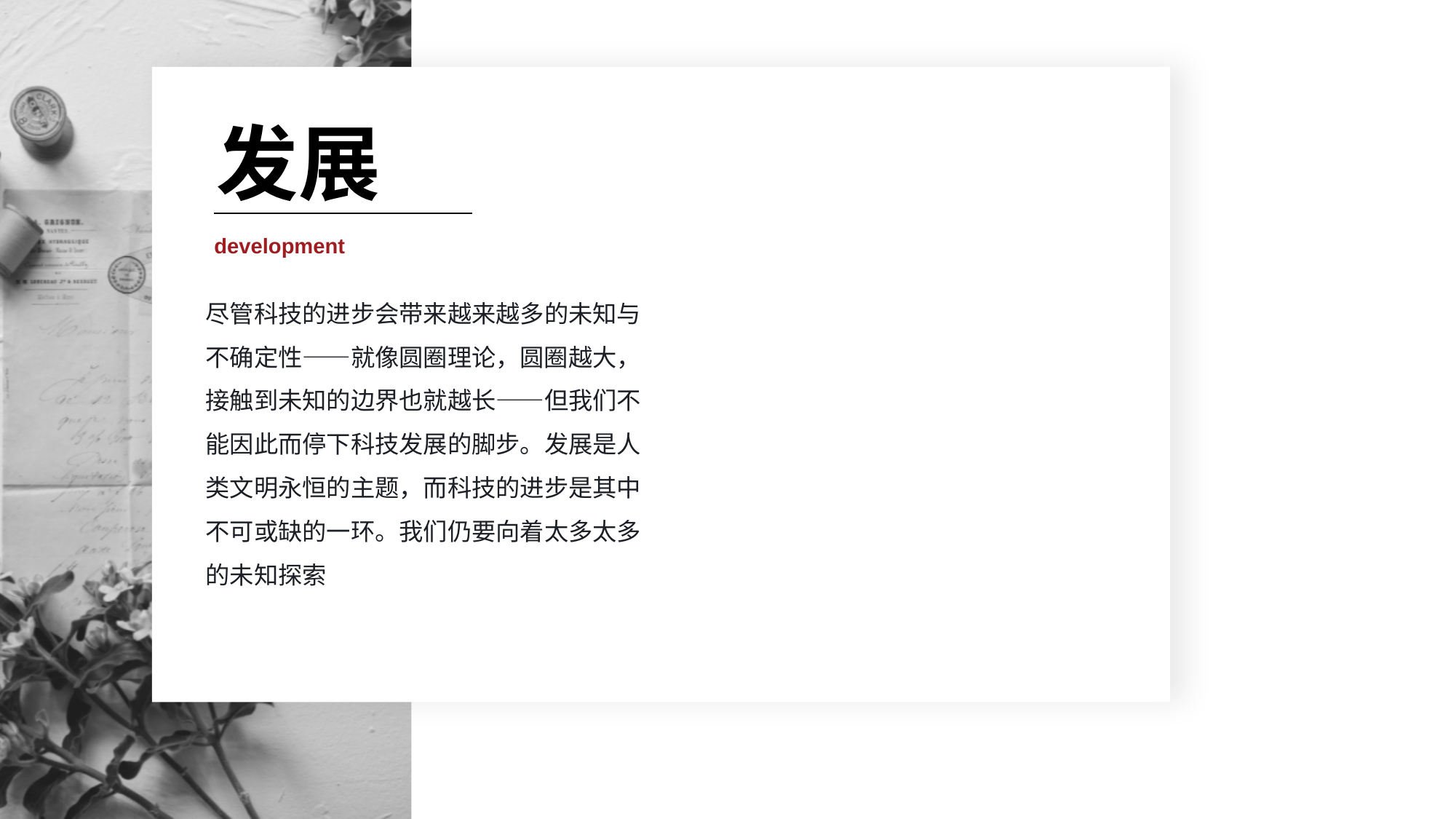

发展
development
尽管科技的进步会带来越来越多的未知与不确定性——就像圆圈理论，圆圈越大，接触到未知的边界也就越长——但我们不能因此而停下科技发展的脚步。发展是人类文明永恒的主题，而科技的进步是其中不可或缺的一环。我们仍要向着太多太多的未知探索